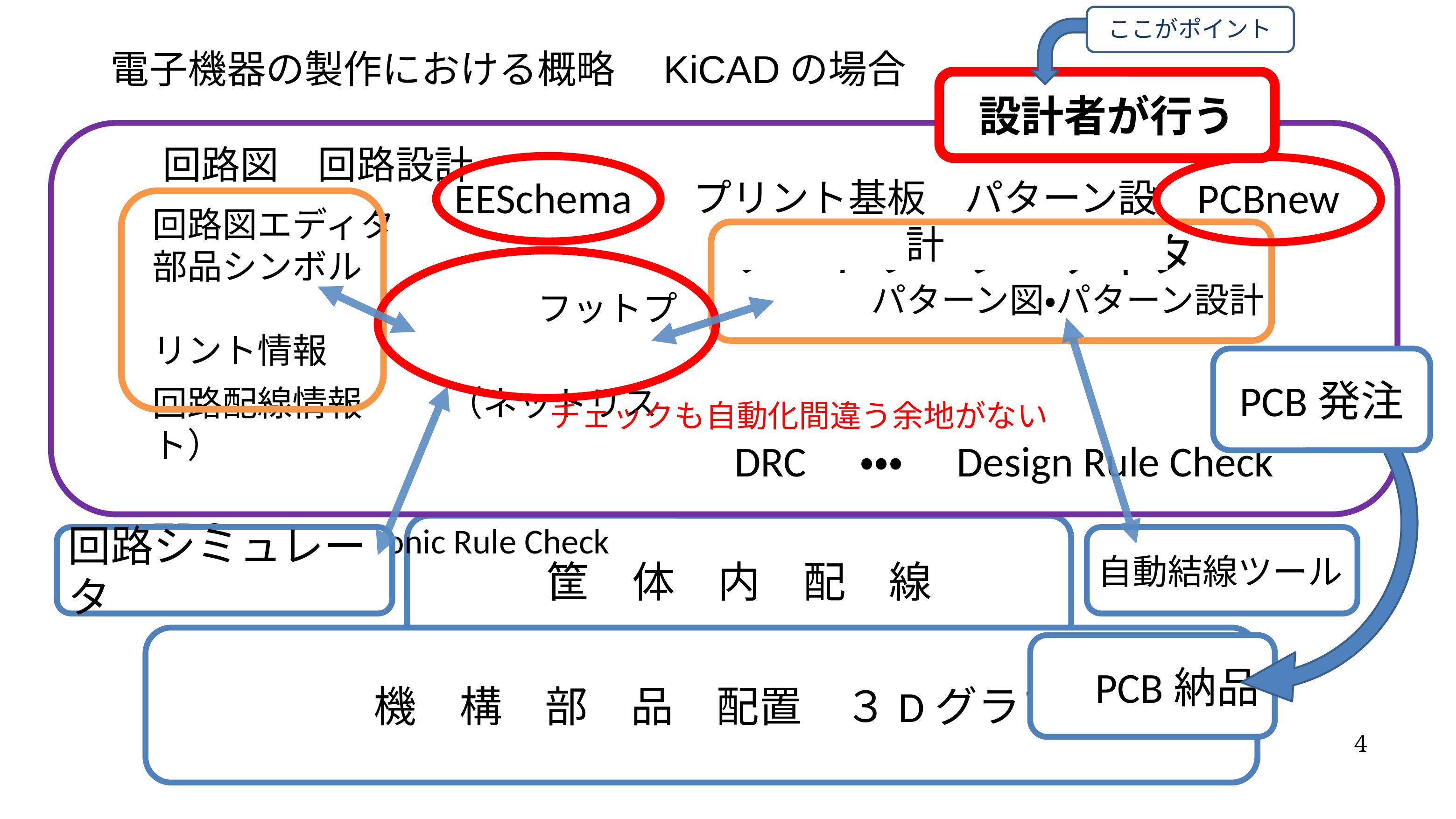

え
ここがポイント

電子機器の製作における概略　KiCADの場合
設計者が行う

回路図　回路設計

EESchema

アートワークエディタ
　　　　　　　　　パターン図・パターン設計

DRC　・・・　Design Rule Check
PCBnew
プリント基板　パターン設計

回路図エディタ
部品シンボル
　　　　　　　　　　　フットプリント情報

回路配線情報　　  （ネットリスト）

ERC ・・・Electronic Rule Check

PCB発注
チェックも自動化間違う余地がない
筐　体　内　配　線
回路シミュレータ
自動結線ツール
　　　　　機　構　部　品　配置　３Dグラフィクス
　PCB納品
4
1